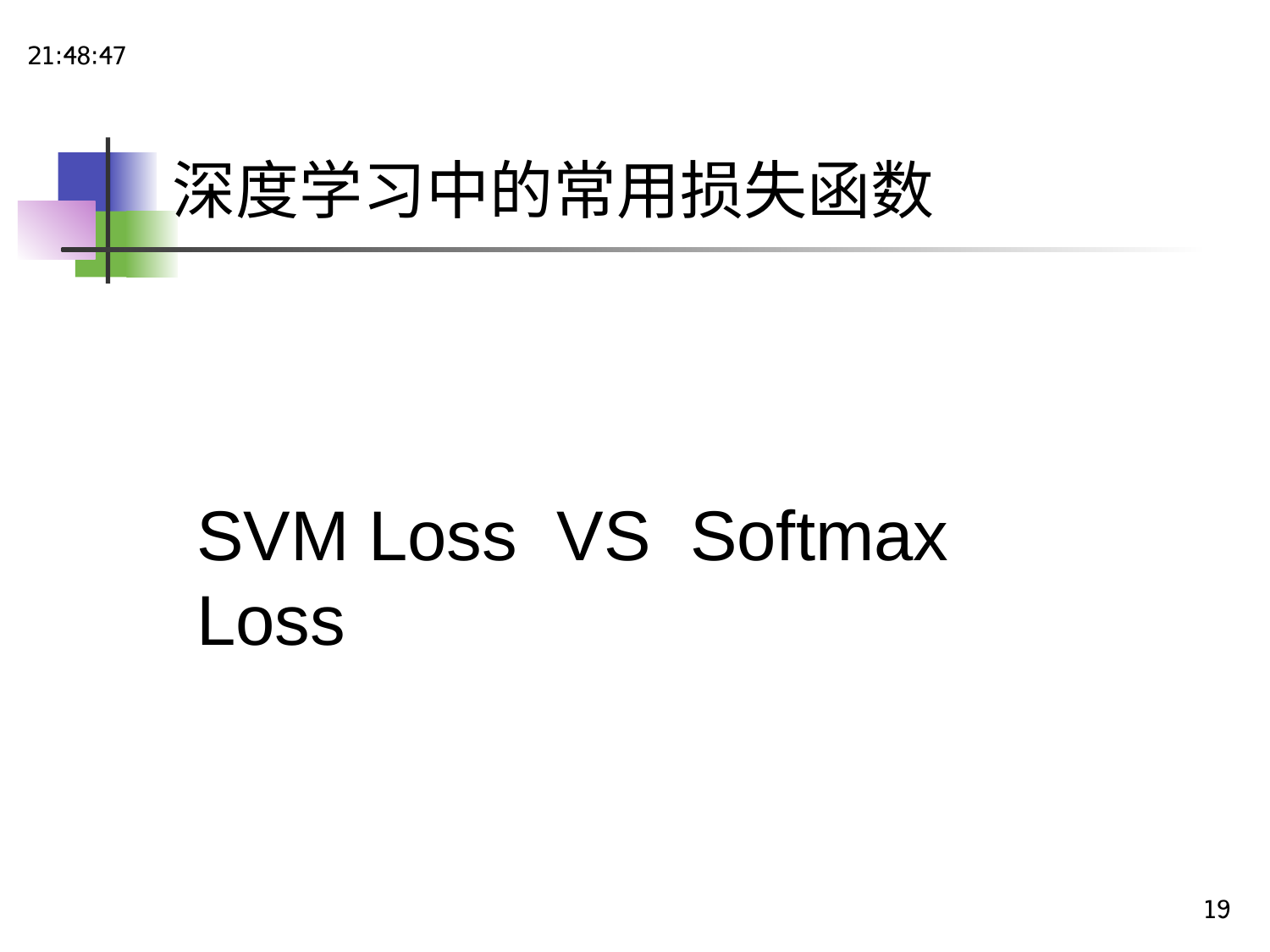

21:48:47
# 深度学习中的常用损失函数
SVM Loss  VS  Softmax Loss
19